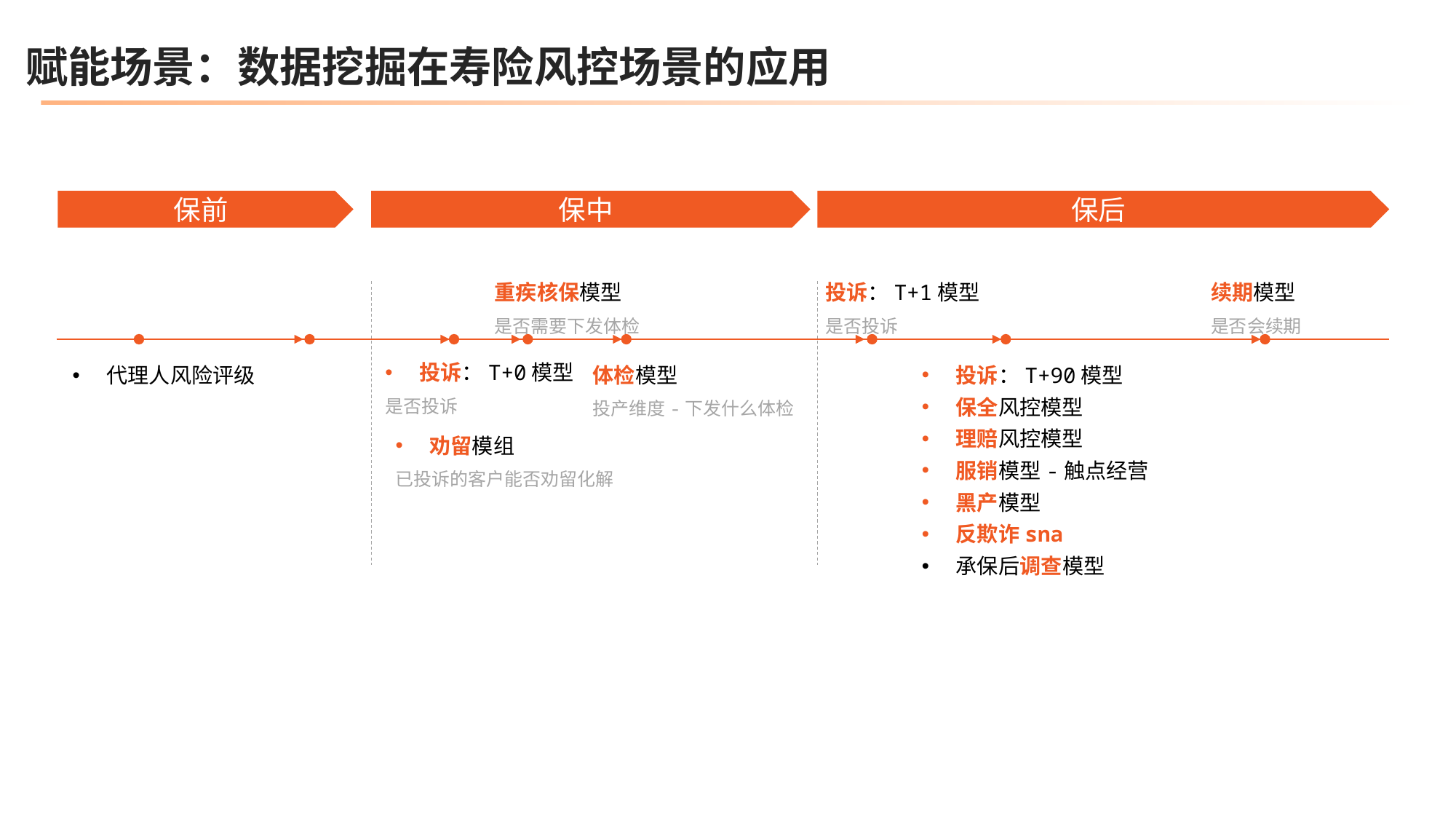

赋能场景：数据挖掘在寿险风控场景的应用

保前
保中
保后
重疾核保模型
是否需要下发体检
投诉：T+1模型
是否投诉
续期模型
是否会续期

投诉：T+0模型
是否投诉
体检模型
投产维度-下发什么体检
投诉：T+90模型
保全风控模型
理赔风控模型
服销模型-触点经营
黑产模型
反欺诈sna
承保后调查模型
代理人风险评级
劝留模组
已投诉的客户能否劝留化解
7